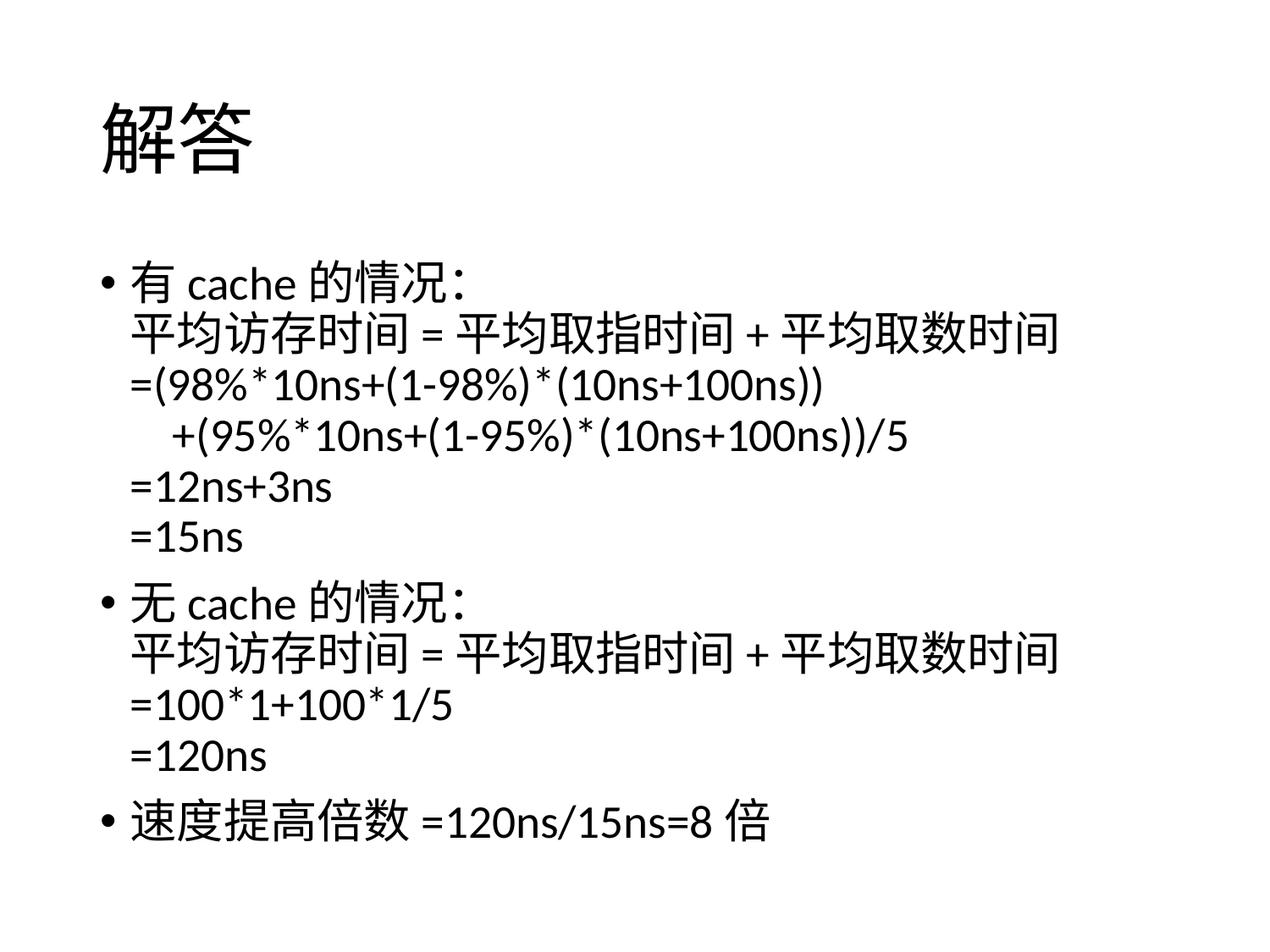

# 解答
有cache的情况： 
平均访存时间=平均取指时间+平均取数时间 
=(98%*10ns+(1-98%)*(10ns+100ns)) 
    +(95%*10ns+(1-95%)*(10ns+100ns))/5
=12ns+3ns
=15ns
无cache的情况：
平均访存时间=平均取指时间+平均取数时间=100*1+100*1/5
=120ns
速度提高倍数=120ns/15ns=8倍